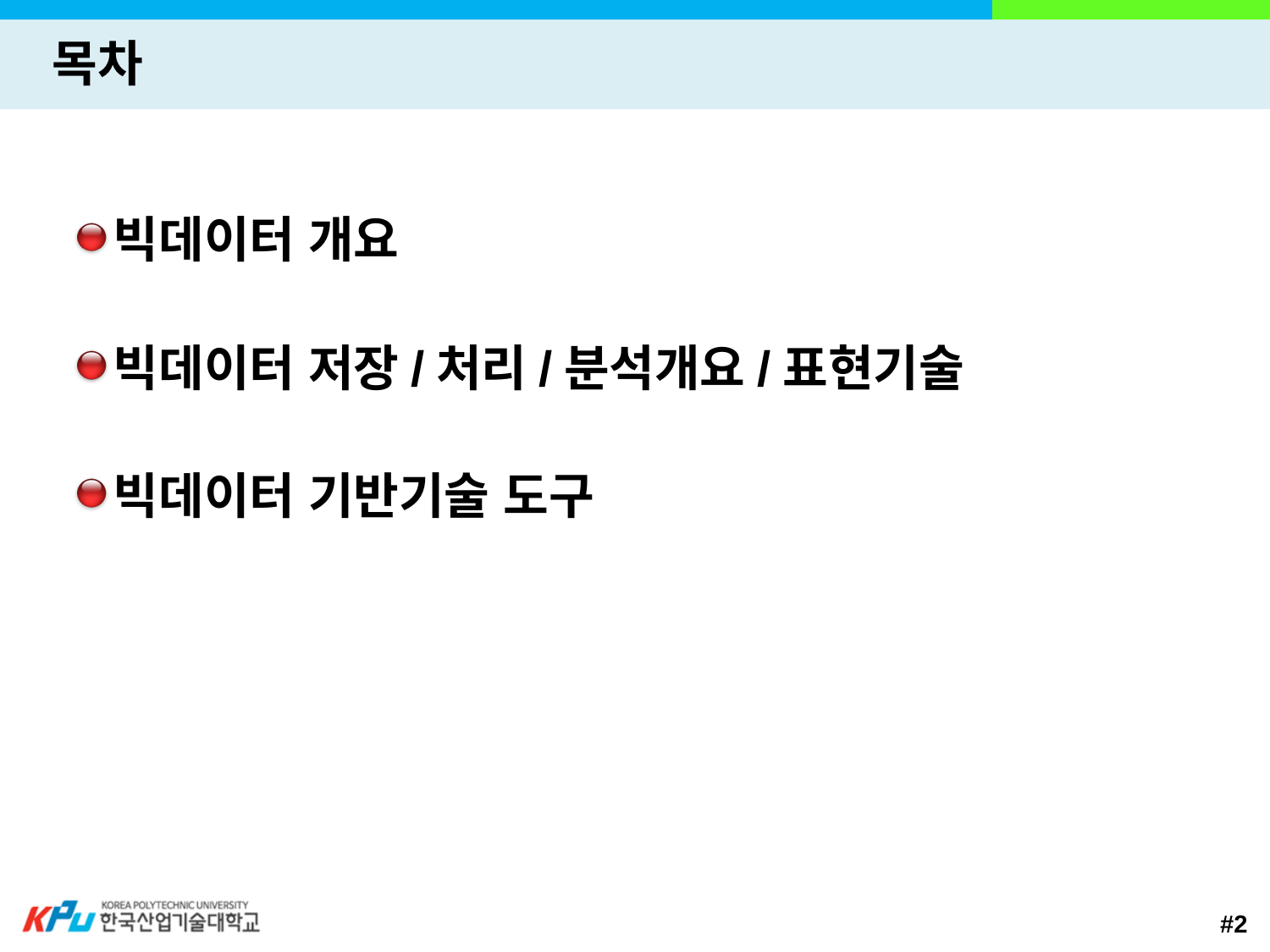

# 목차
빅데이터 개요
빅데이터 저장/처리/분석개요/표현기술
빅데이터 기반기술 도구